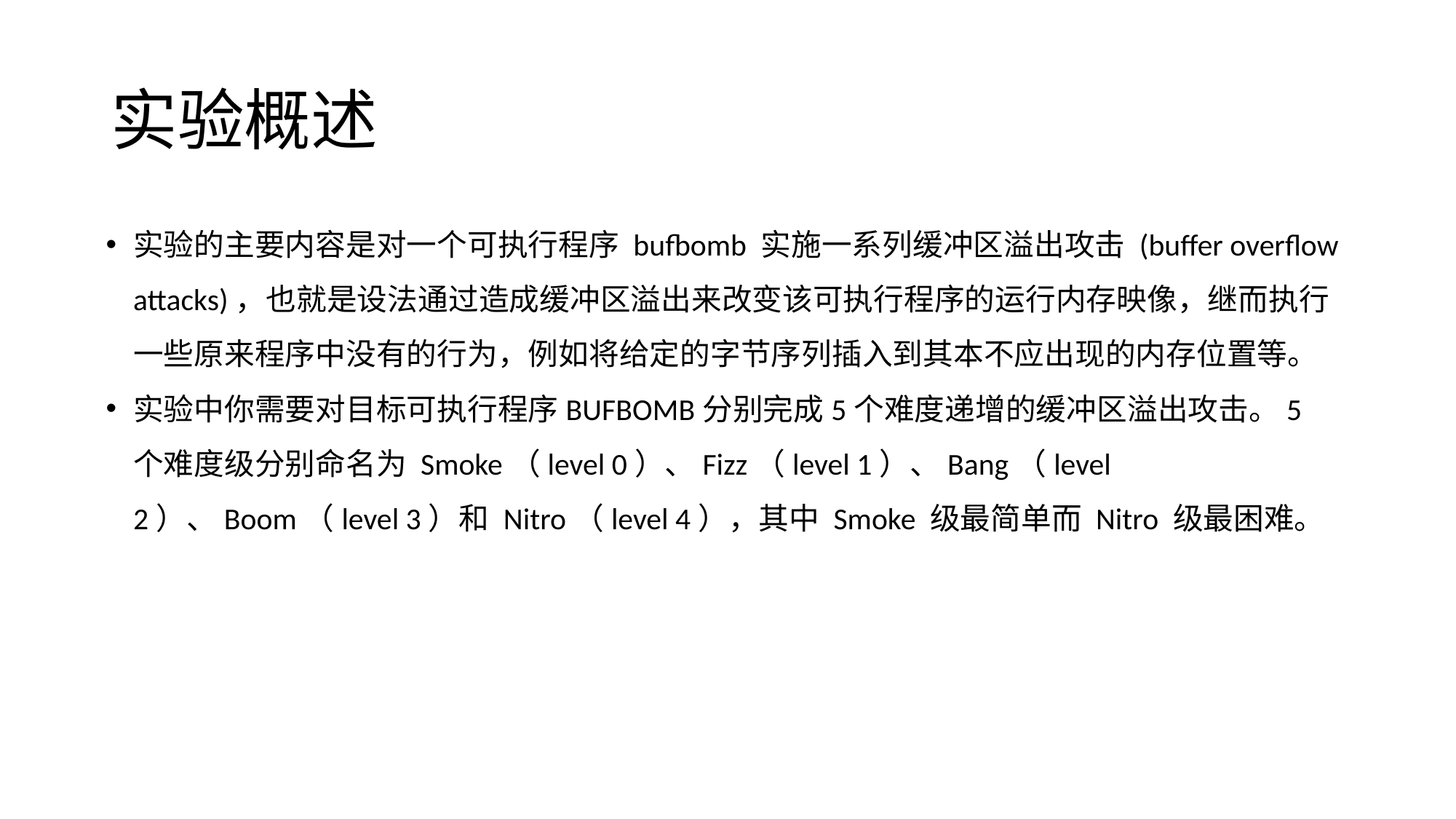

# 实验概述
实验的主要内容是对一个可执行程序 bufbomb 实施一系列缓冲区溢出攻击 (buffer overflow attacks)，也就是设法通过造成缓冲区溢出来改变该可执行程序的运行内存映像，继而执行一些原来程序中没有的行为，例如将给定的字节序列插入到其本不应出现的内存位置等。
实验中你需要对目标可执行程序BUFBOMB分别完成5个难度递增的缓冲区溢出攻击。5个难度级分别命名为 Smoke（level 0）、Fizz（level 1）、Bang（level 2）、Boom（level 3）和 Nitro（level 4），其中 Smoke 级最简单而 Nitro 级最困难。